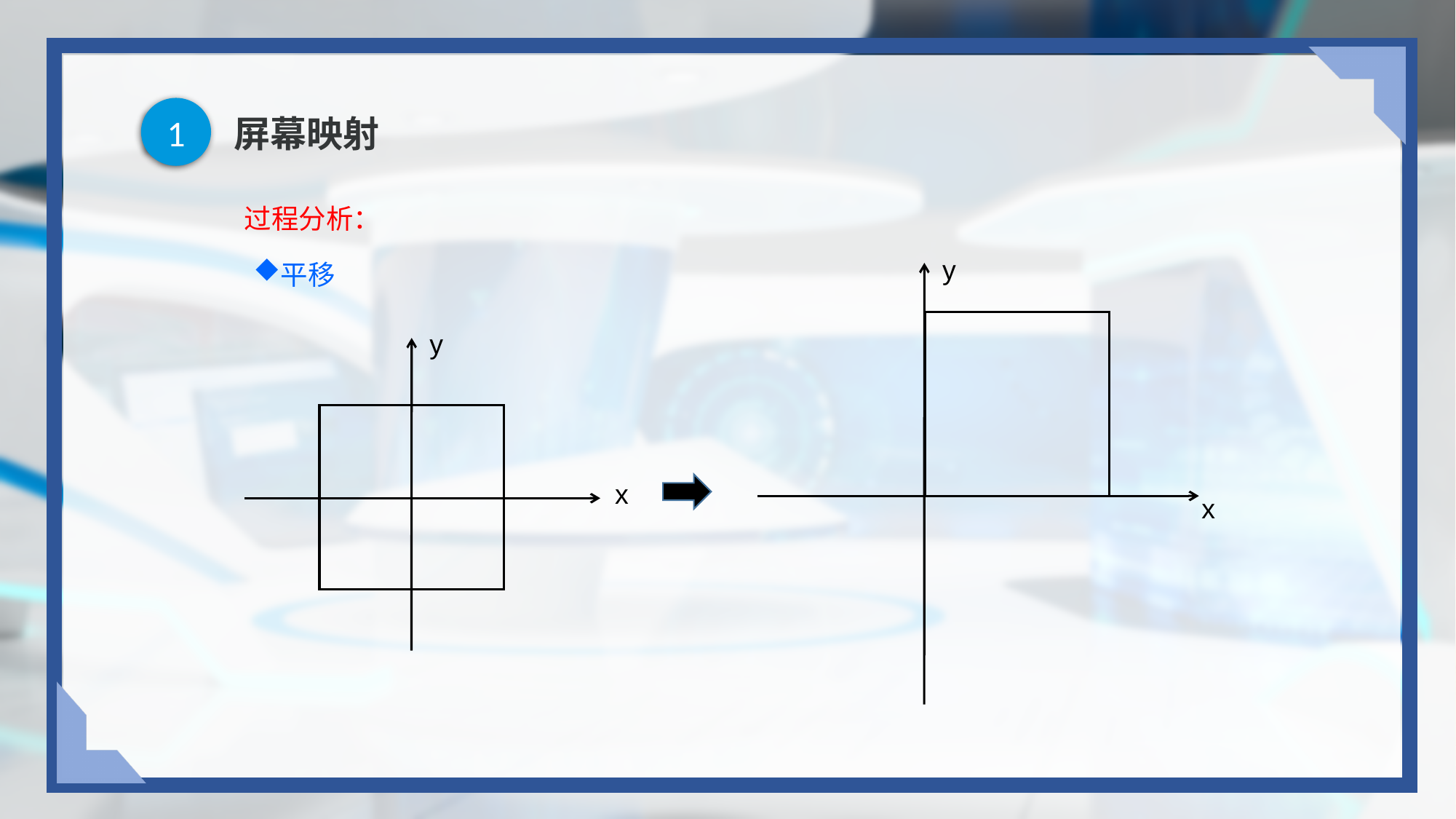

1
# 屏幕映射
过程分析：
y
平移

y

x

x